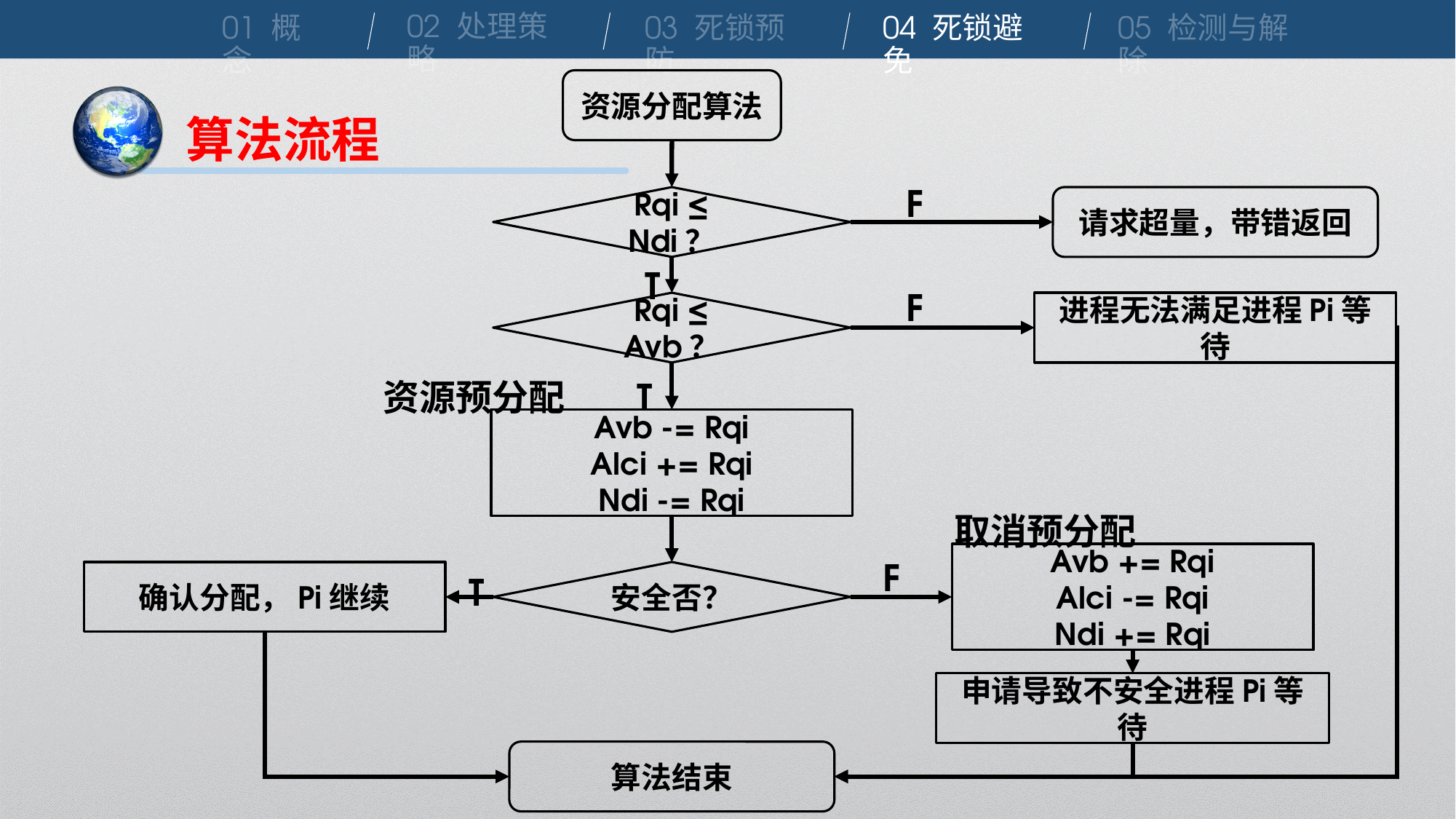

02 处理策略
01 概念
04 死锁避免
03 死锁预防
05 检测与解除
资源分配算法
算法流程
F
请求超量，带错返回
Rqi ≤ Ndi？
T
F
进程无法满足进程Pi等待
Rqi ≤ Avb？
资源预分配
T
Avb -= Rqi
Alci += Rqi
Ndi -= Rqi
取消预分配
F
T
Avb += Rqi
Alci -= Rqi
Ndi += Rqi
确认分配，Pi继续
安全否？
申请导致不安全进程Pi等待
算法结束